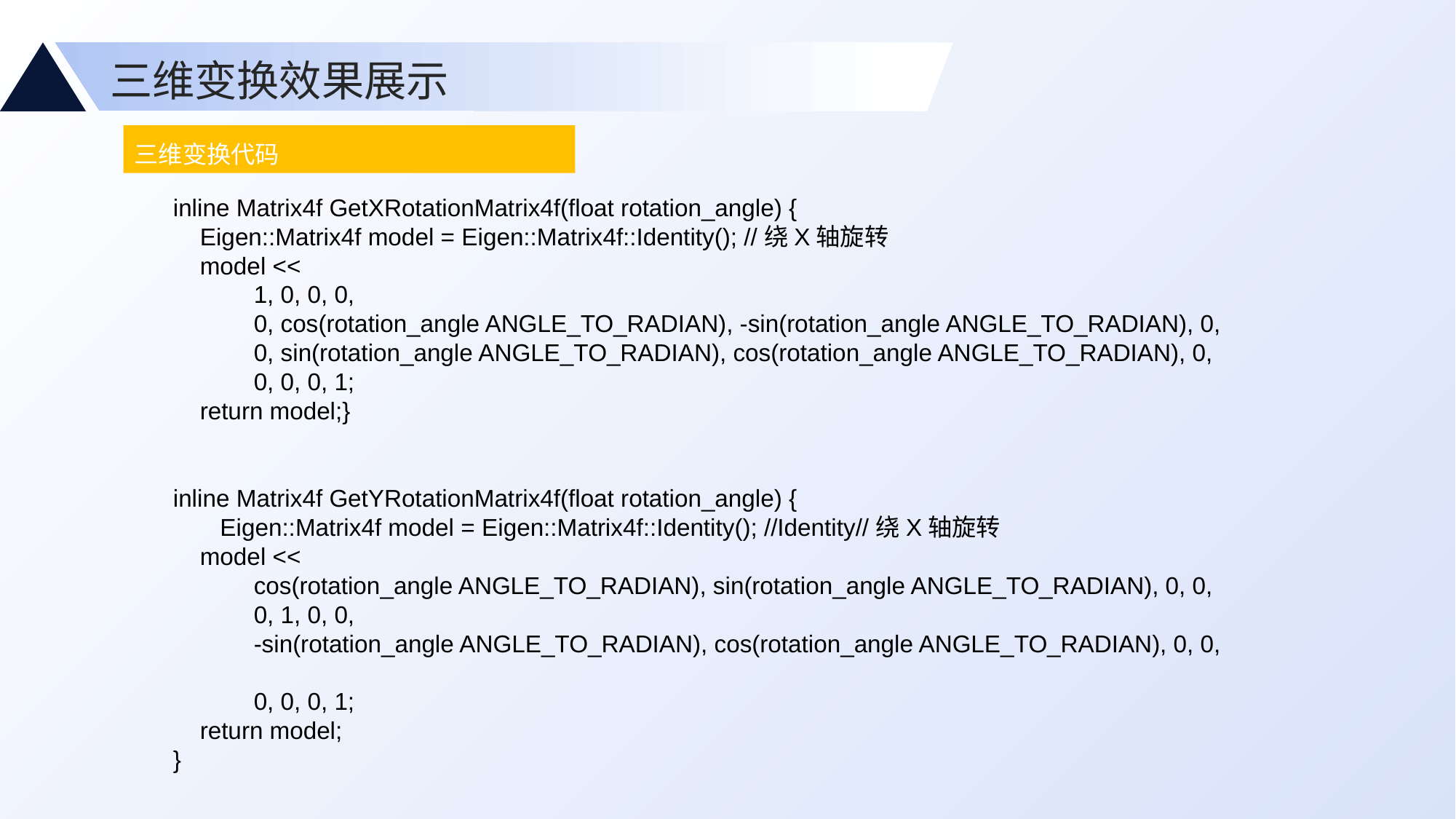

三维变换效果展示
三维变换代码
inline Matrix4f GetXRotationMatrix4f(float rotation_angle) {
    Eigen::Matrix4f model = Eigen::Matrix4f::Identity(); //绕X轴旋转
    model <<
            1, 0, 0, 0,
            0, cos(rotation_angle ANGLE_TO_RADIAN), -sin(rotation_angle ANGLE_TO_RADIAN), 0,
            0, sin(rotation_angle ANGLE_TO_RADIAN), cos(rotation_angle ANGLE_TO_RADIAN), 0,
            0, 0, 0, 1;
    return model;}

inline Matrix4f GetYRotationMatrix4f(float rotation_angle) {
       Eigen::Matrix4f model = Eigen::Matrix4f::Identity(); //Identity//绕X轴旋转
    model <<
            cos(rotation_angle ANGLE_TO_RADIAN), sin(rotation_angle ANGLE_TO_RADIAN), 0, 0,
            0, 1, 0, 0,
            -sin(rotation_angle ANGLE_TO_RADIAN), cos(rotation_angle ANGLE_TO_RADIAN), 0, 0,

            0, 0, 0, 1;
    return model;
}